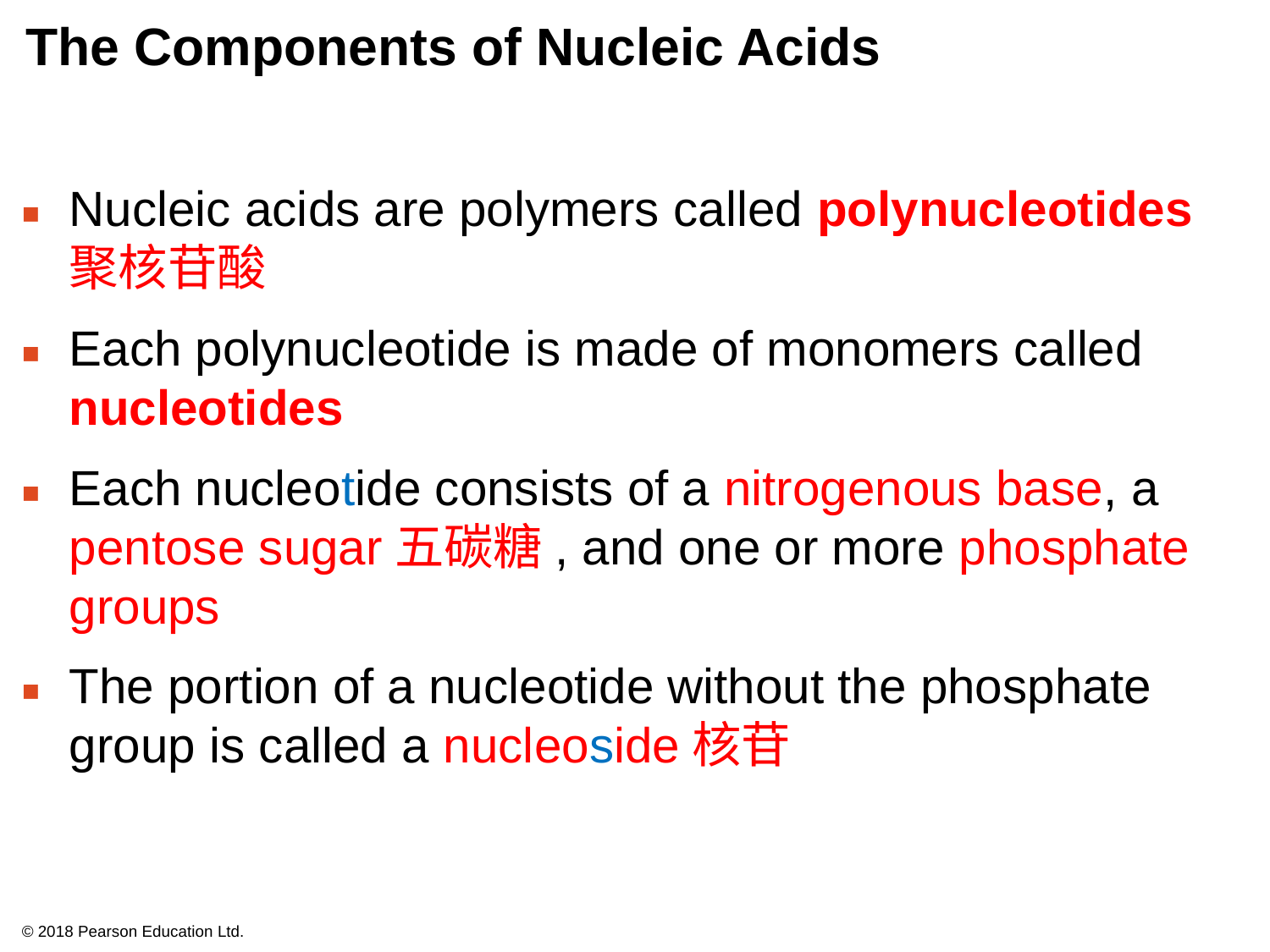

# The Components of Nucleic Acids
Nucleic acids are polymers called polynucleotides聚核苷酸
Each polynucleotide is made of monomers called nucleotides
Each nucleotide consists of a nitrogenous base, a pentose sugar五碳糖, and one or more phosphate groups
The portion of a nucleotide without the phosphate group is called a nucleoside核苷
© 2018 Pearson Education Ltd.